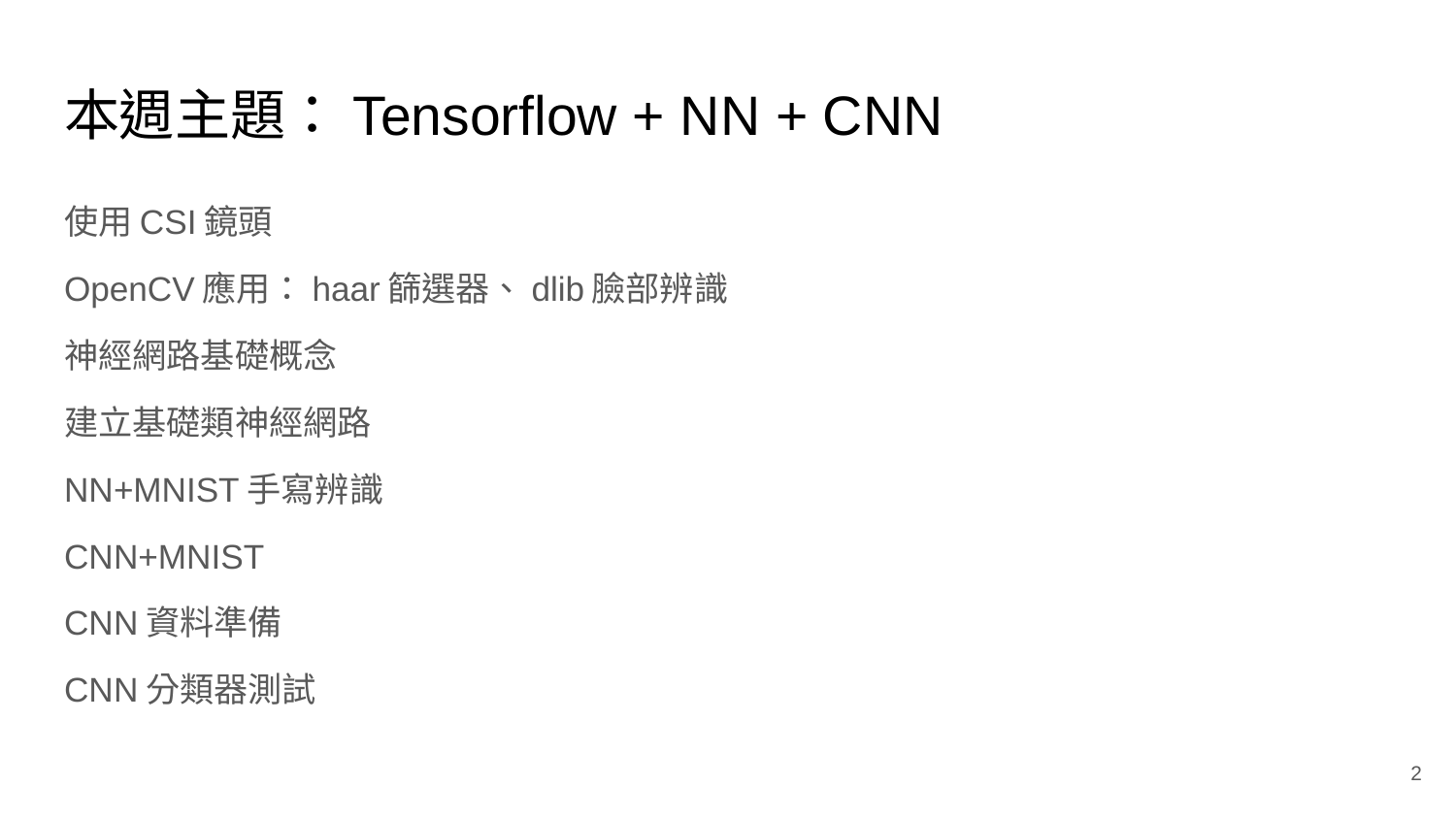

# 本週主題：Tensorflow + NN + CNN
使用CSI鏡頭
OpenCV應用：haar篩選器、dlib臉部辨識
神經網路基礎概念
建立基礎類神經網路
NN+MNIST手寫辨識
CNN+MNIST
CNN資料準備
CNN分類器測試
2